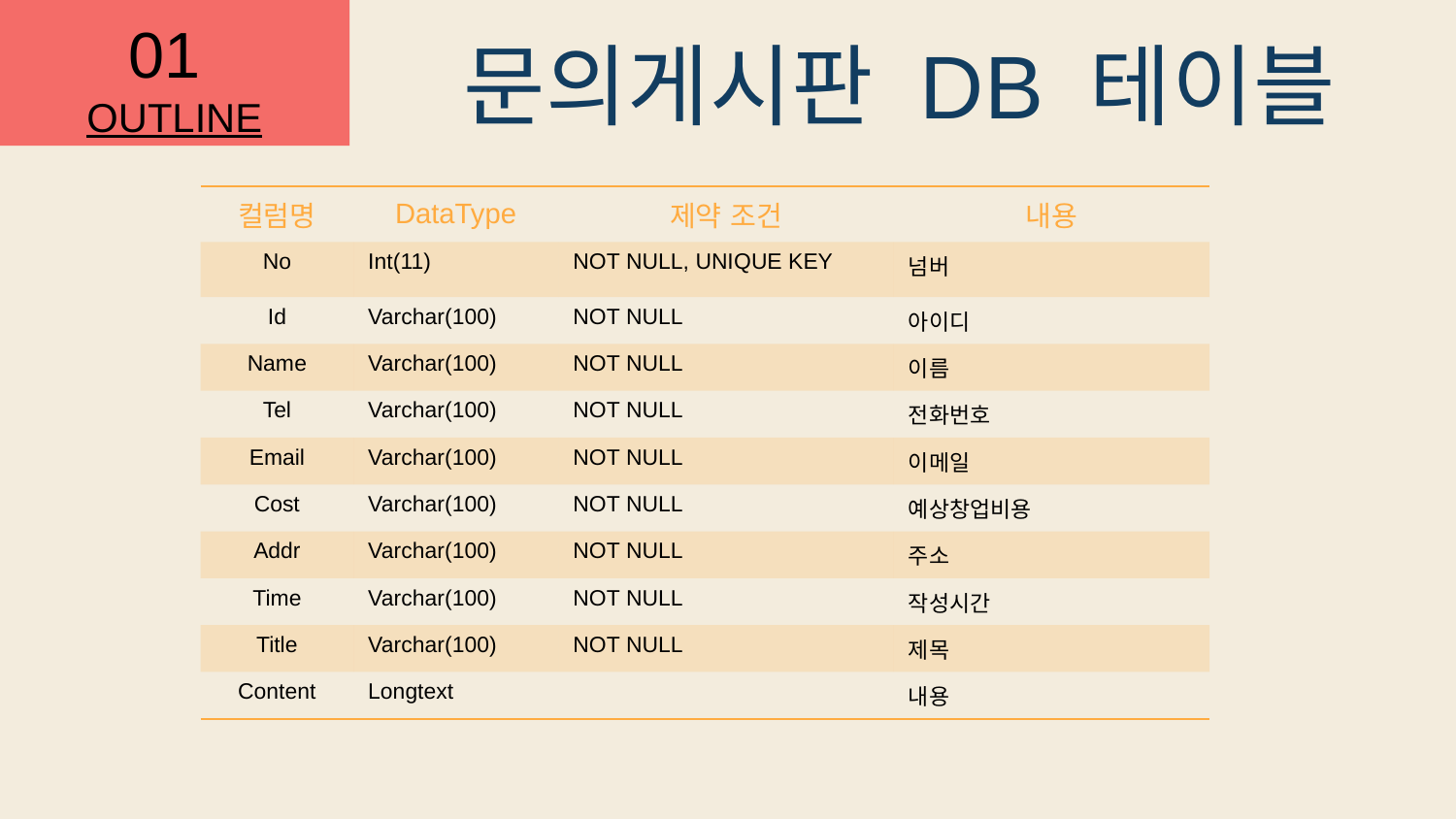

문의게시판 DB 테이블
| 컬럼명 | DataType | 제약 조건 | 내용 |
| --- | --- | --- | --- |
| No | Int(11) | NOT NULL, UNIQUE KEY | 넘버 |
| Id | Varchar(100) | NOT NULL | 아이디 |
| Name | Varchar(100) | NOT NULL | 이름 |
| Tel | Varchar(100) | NOT NULL | 전화번호 |
| Email | Varchar(100) | NOT NULL | 이메일 |
| Cost | Varchar(100) | NOT NULL | 예상창업비용 |
| Addr | Varchar(100) | NOT NULL | 주소 |
| Time | Varchar(100) | NOT NULL | 작성시간 |
| Title | Varchar(100) | NOT NULL | 제목 |
| Content | Longtext |  | 내용 |